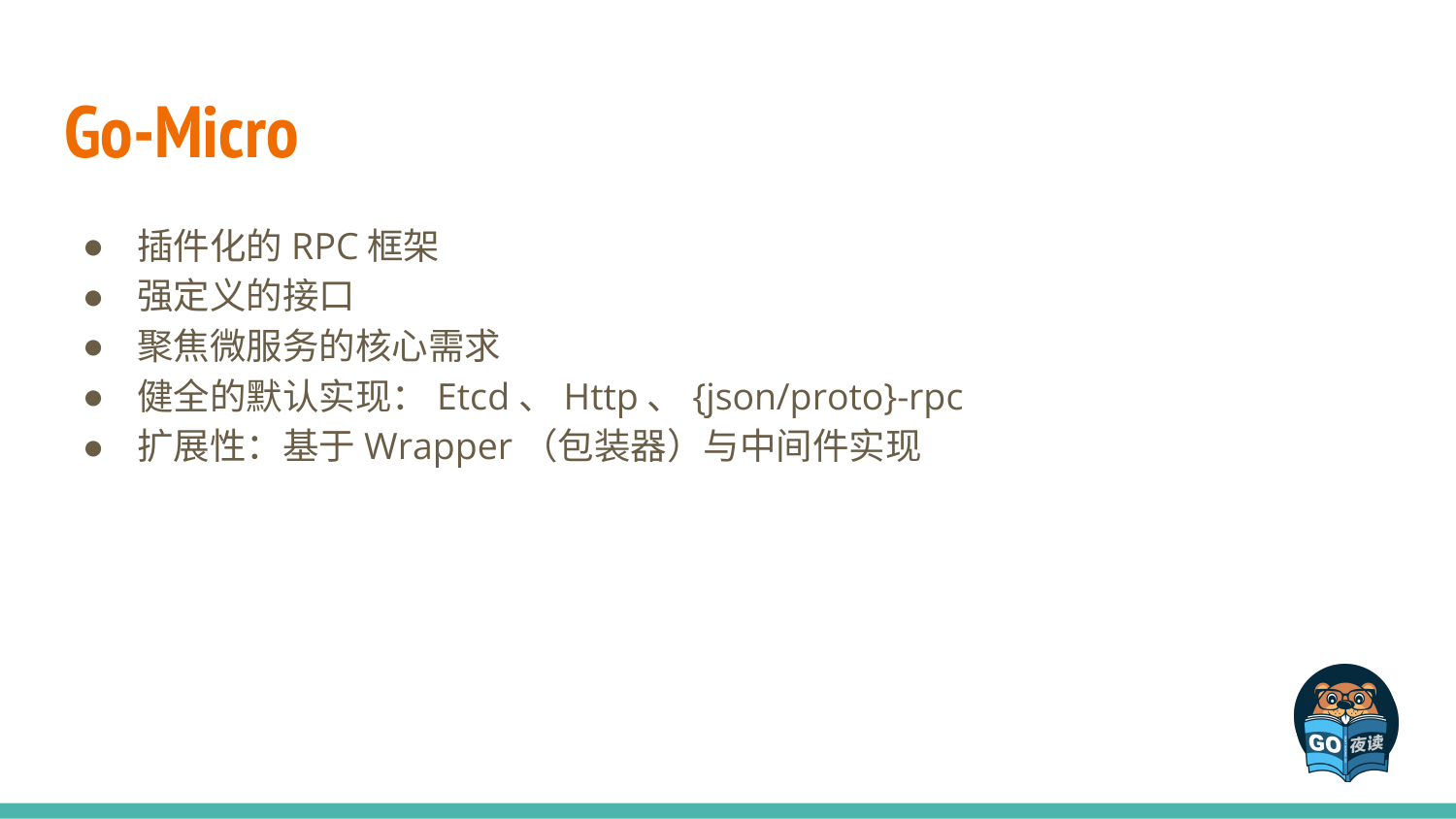

# Go-Micro
插件化的RPC框架
强定义的接口
聚焦微服务的核心需求
健全的默认实现：Etcd、Http、{json/proto}-rpc
扩展性：基于Wrapper（包装器）与中间件实现